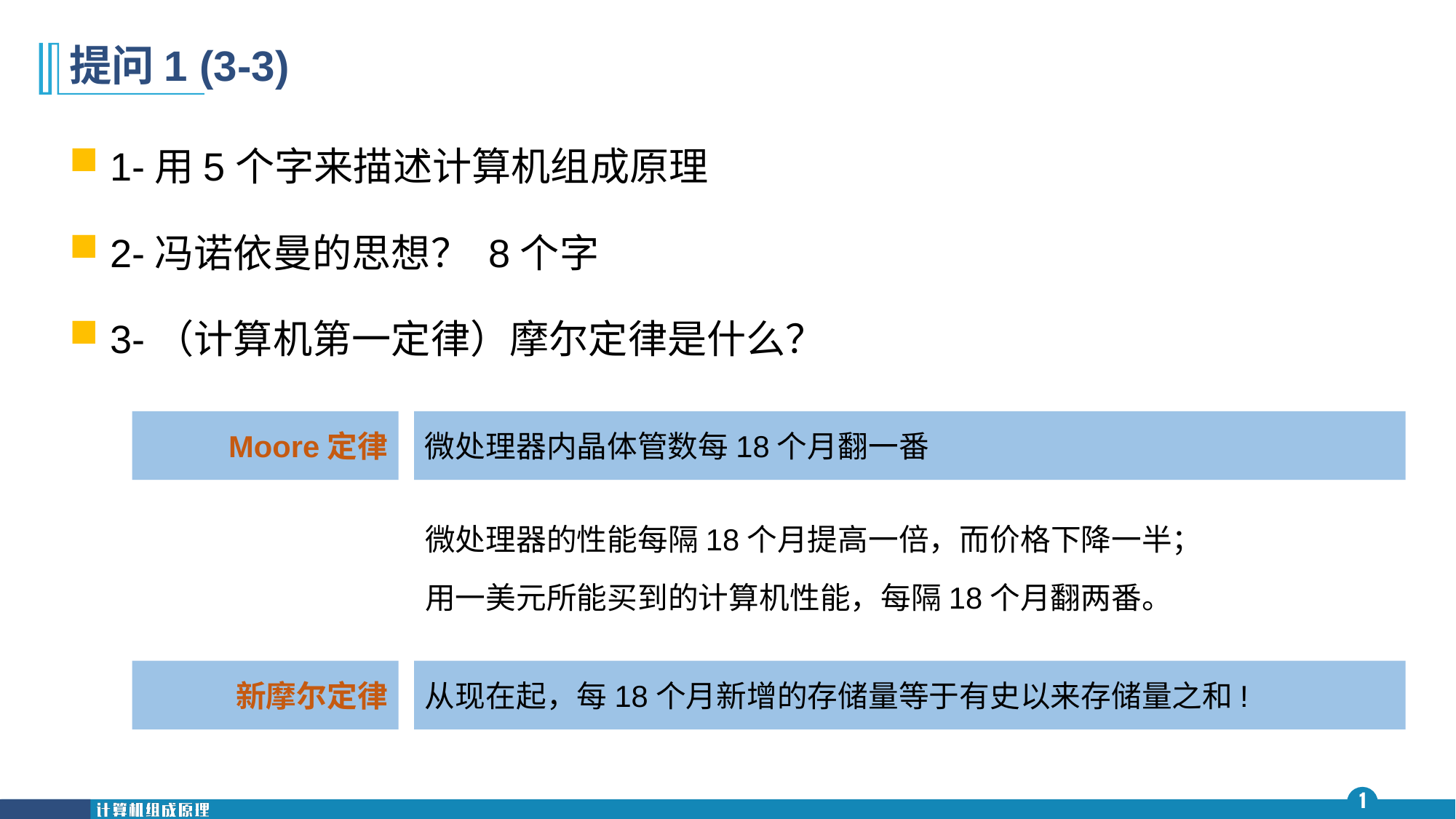

# 提问1 (3-3)
1-用5个字来描述计算机组成原理
2-冯诺依曼的思想？ 8个字
3-（计算机第一定律）摩尔定律是什么？

Moore定律
微处理器内晶体管数每18个月翻一番
微处理器的性能每隔18个月提高一倍，而价格下降一半；
用一美元所能买到的计算机性能，每隔18个月翻两番。
新摩尔定律
从现在起，每18个月新增的存储量等于有史以来存储量之和!